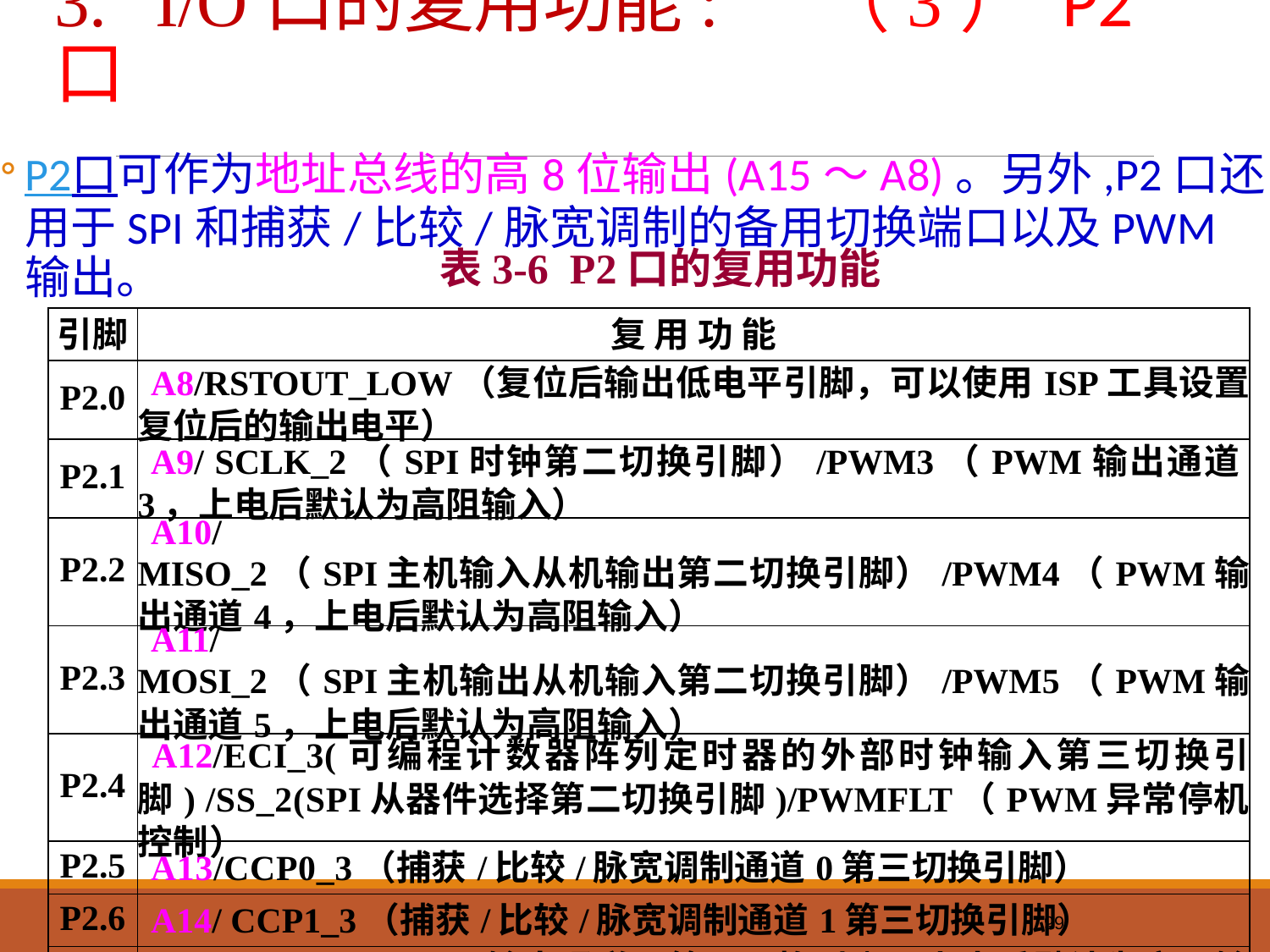

# 3.   I/O口的复用功能:     （3） P2口
P2口可作为地址总线的高8位输出(A15～A8)。另外,P2口还用于SPI和捕获/比较/脉宽调制的备用切换端口以及PWM输出。
表3-6  P2口的复用功能
| 引脚 | 复 用 功 能 |
| --- | --- |
| P2.0 | A8/RSTOUT\_LOW（复位后输出低电平引脚，可以使用ISP工具设置复位后的输出电平） |
| P2.1 | A9/ SCLK\_2（SPI时钟第二切换引脚）/PWM3（PWM输出通道3，上电后默认为高阻输入） |
| P2.2 | A10/ MISO\_2（SPI主机输入从机输出第二切换引脚）/PWM4（PWM输出通道4，上电后默认为高阻输入） |
| P2.3 | A11/ MOSI\_2（SPI主机输出从机输入第二切换引脚）/PWM5（PWM输出通道5，上电后默认为高阻输入） |
| P2.4 | A12/ECI\_3(可编程计数器阵列定时器的外部时钟输入第三切换引脚) /SS\_2(SPI从器件选择第二切换引脚)/PWMFLT（PWM异常停机控制） |
| P2.5 | A13/CCP0\_3（捕获/比较/脉宽调制通道0第三切换引脚） |
| P2.6 | A14/ CCP1\_3（捕获/比较/脉宽调制通道1第三切换引脚） |
| P2.7 | A15/ PWM2\_2(PWM输出通道2第二切换引脚, 上电后默认为高阻输入) |
99